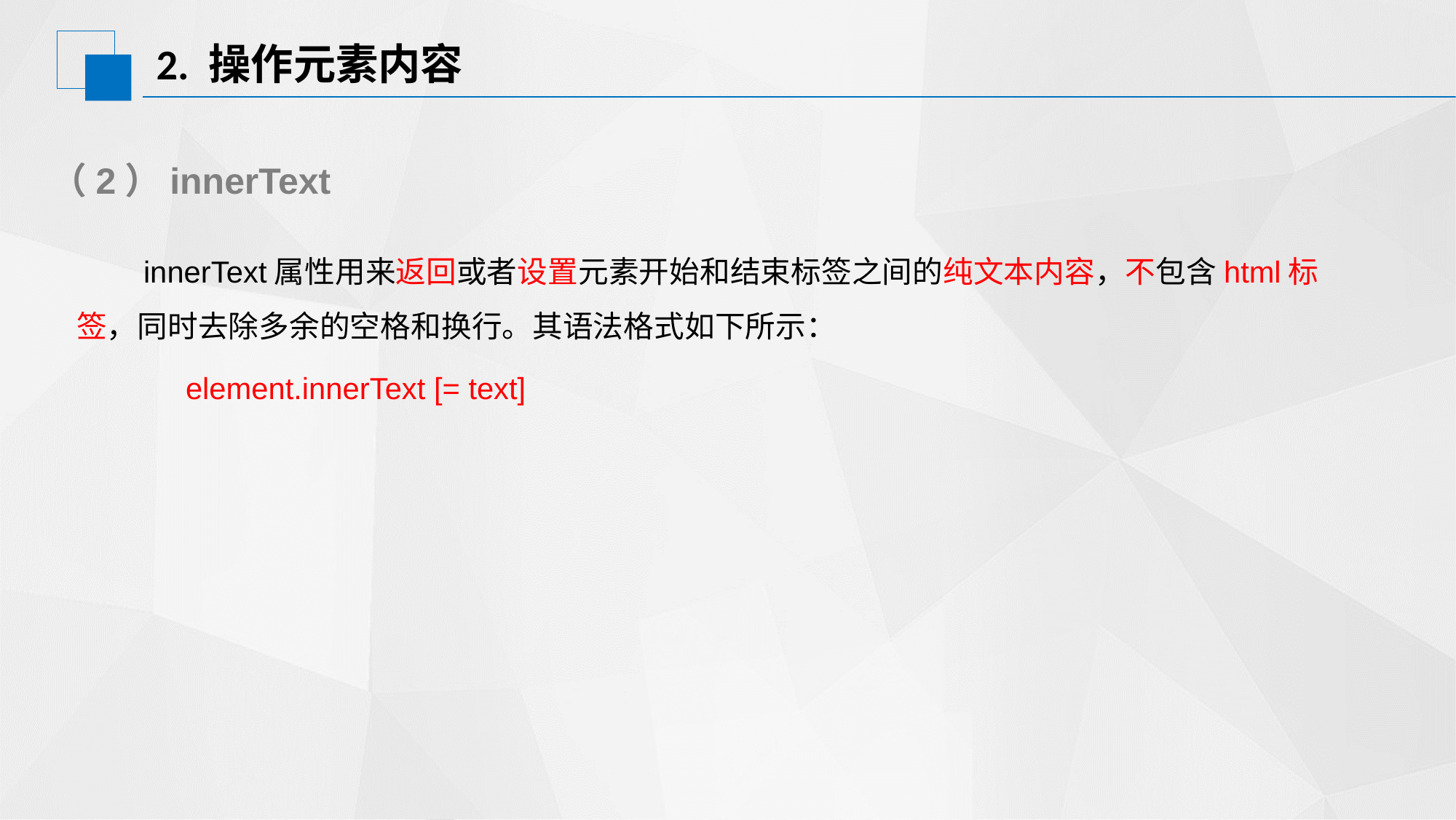

# 2. 操作元素内容
（2）innerText
        innerText属性用来返回或者设置元素开始和结束标签之间的纯文本内容，不包含html标签，同时去除多余的空格和换行。其语法格式如下所示：
	element.innerText [= text]